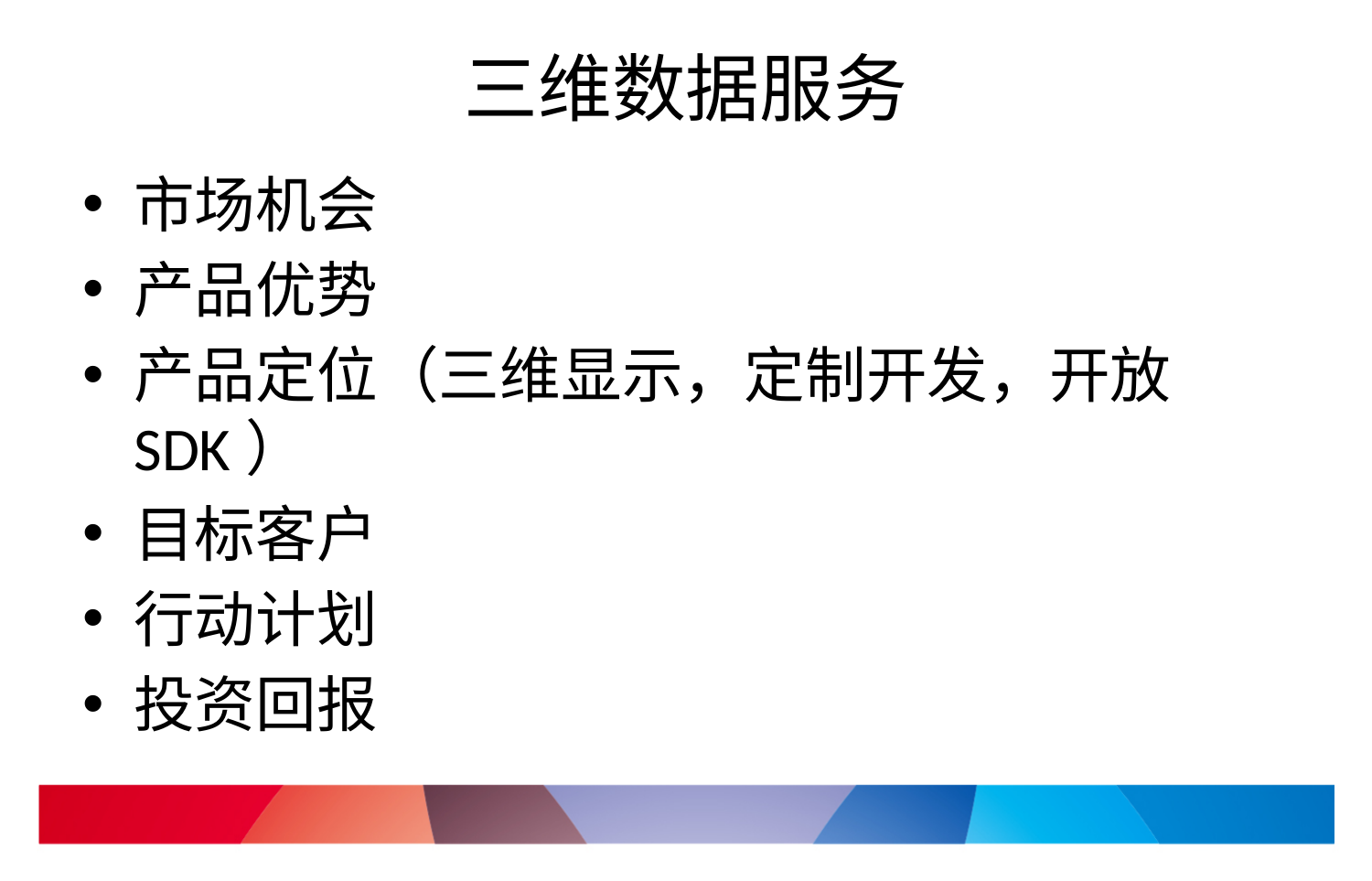

# 三维数据服务
市场机会
产品优势
产品定位（三维显示，定制开发，开放SDK）
目标客户
行动计划
投资回报